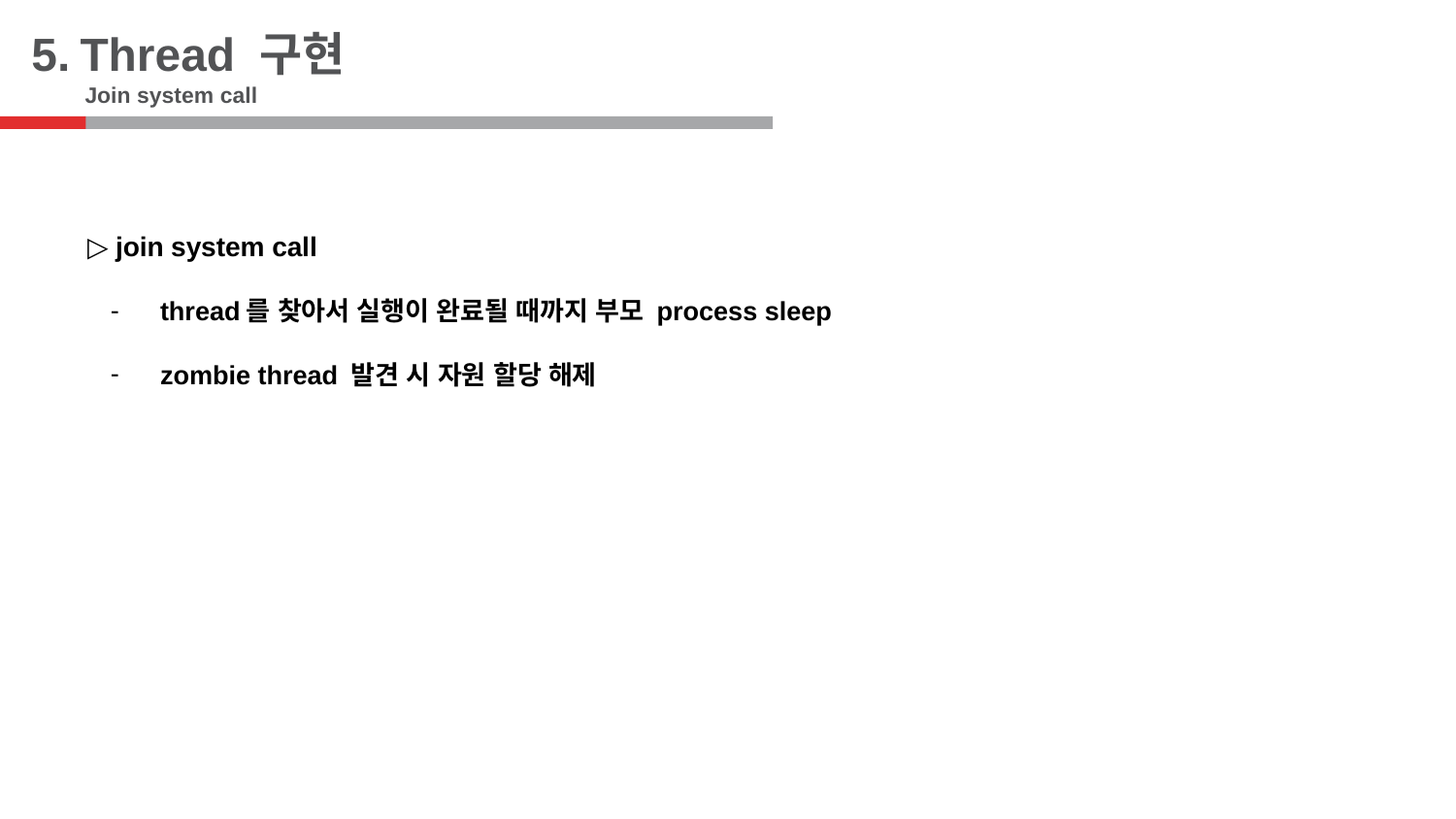

5.
Thread 구현
Join system call

▷ join system call
thread를 찾아서 실행이 완료될 때까지 부모 process sleep
zombie thread 발견 시 자원 할당 해제